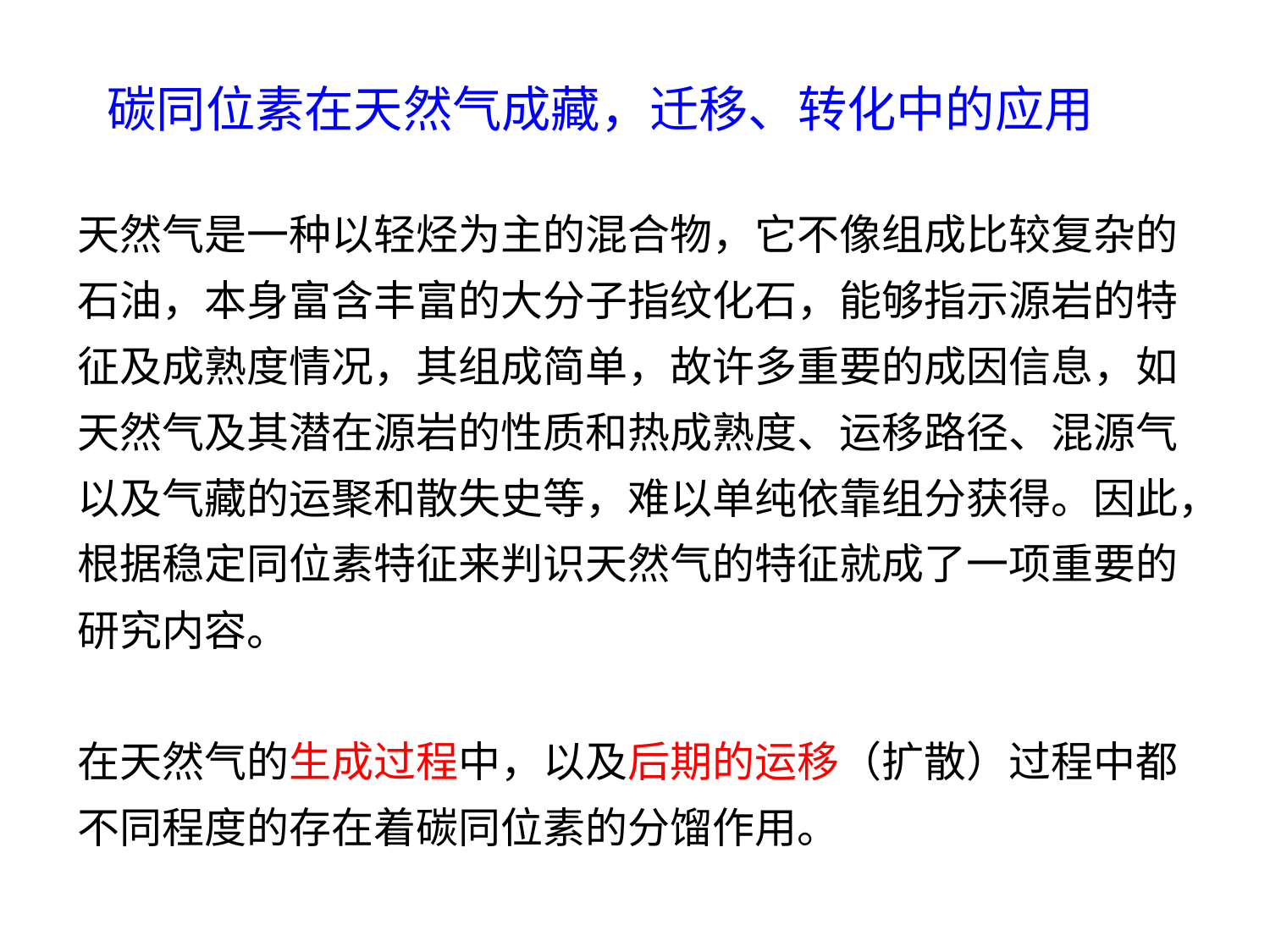

碳同位素在天然气成藏，迁移、转化中的应用
天然气是一种以轻烃为主的混合物，它不像组成比较复杂的石油，本身富含丰富的大分子指纹化石，能够指示源岩的特征及成熟度情况，其组成简单，故许多重要的成因信息，如天然气及其潜在源岩的性质和热成熟度、运移路径、混源气以及气藏的运聚和散失史等，难以单纯依靠组分获得。因此，根据稳定同位素特征来判识天然气的特征就成了一项重要的研究内容。

在天然气的生成过程中，以及后期的运移（扩散）过程中都不同程度的存在着碳同位素的分馏作用。